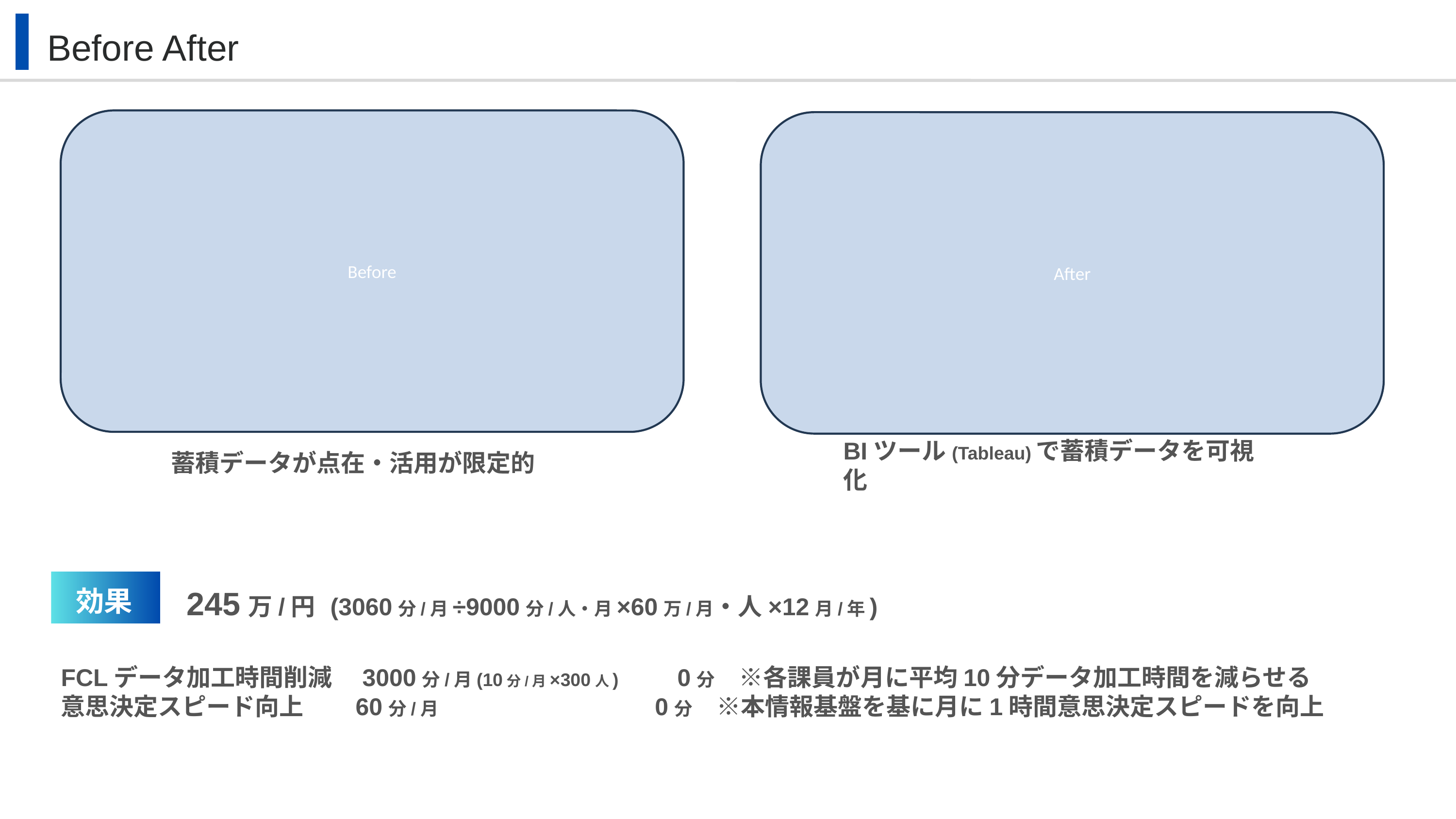

Before After

Before
After
蓄積データが点在・活用が限定的
蓄積データが点在・活用が限定的
BIツール(Tableau)で蓄積データを可視化

効果
245万/円 (3060分/月÷9000分/人・月×60万/月・人×12月/年)
FCLデータ加工時間削減　3000分/月(10分/月×300人)　　0分　※各課員が月に平均10分データ加工時間を減らせる
意思決定スピード向上　    60分/月　　　　　　　　   0分　※本情報基盤を基に月に1時間意思決定スピードを向上